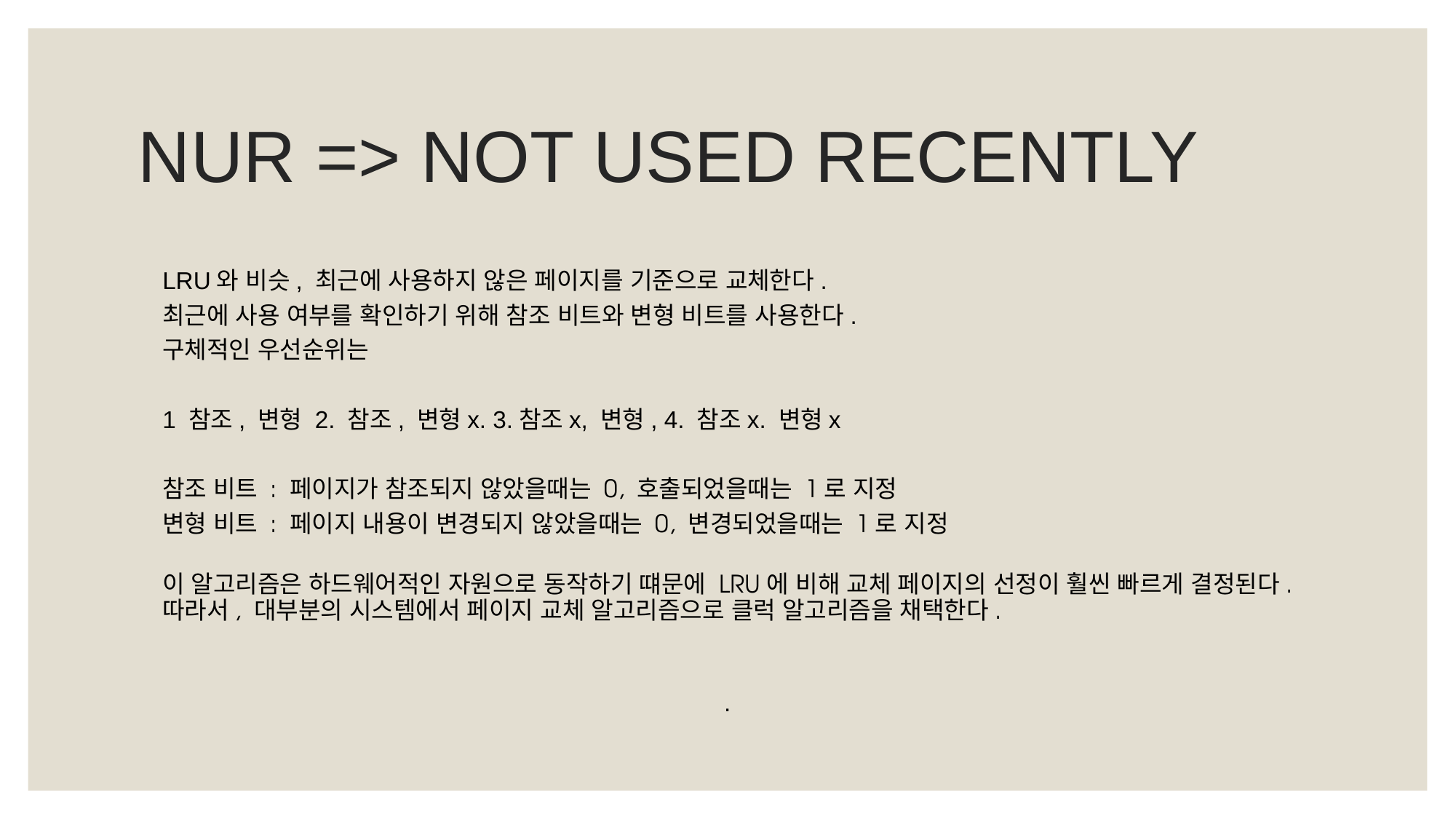

# NUR => NOT USED RECENTLY
LRU와 비슷, 최근에 사용하지 않은 페이지를 기준으로 교체한다.
최근에 사용 여부를 확인하기 위해 참조 비트와 변형 비트를 사용한다.
구체적인 우선순위는

1 참조, 변형 2. 참조, 변형x. 3.참조x, 변형, 4. 참조x. 변형x

참조 비트 : 페이지가 참조되지 않았을때는 0, 호출되었을때는 1로 지정
변형 비트 : 페이지 내용이 변경되지 않았을때는 0, 변경되었을때는 1로 지정
이 알고리즘은 하드웨어적인 자원으로 동작하기 떄문에 LRU에 비해 교체 페이지의 선정이 훨씬 빠르게 결정된다.
따라서, 대부분의 시스템에서 페이지 교체 알고리즘으로 클럭 알고리즘을 채택한다.

.